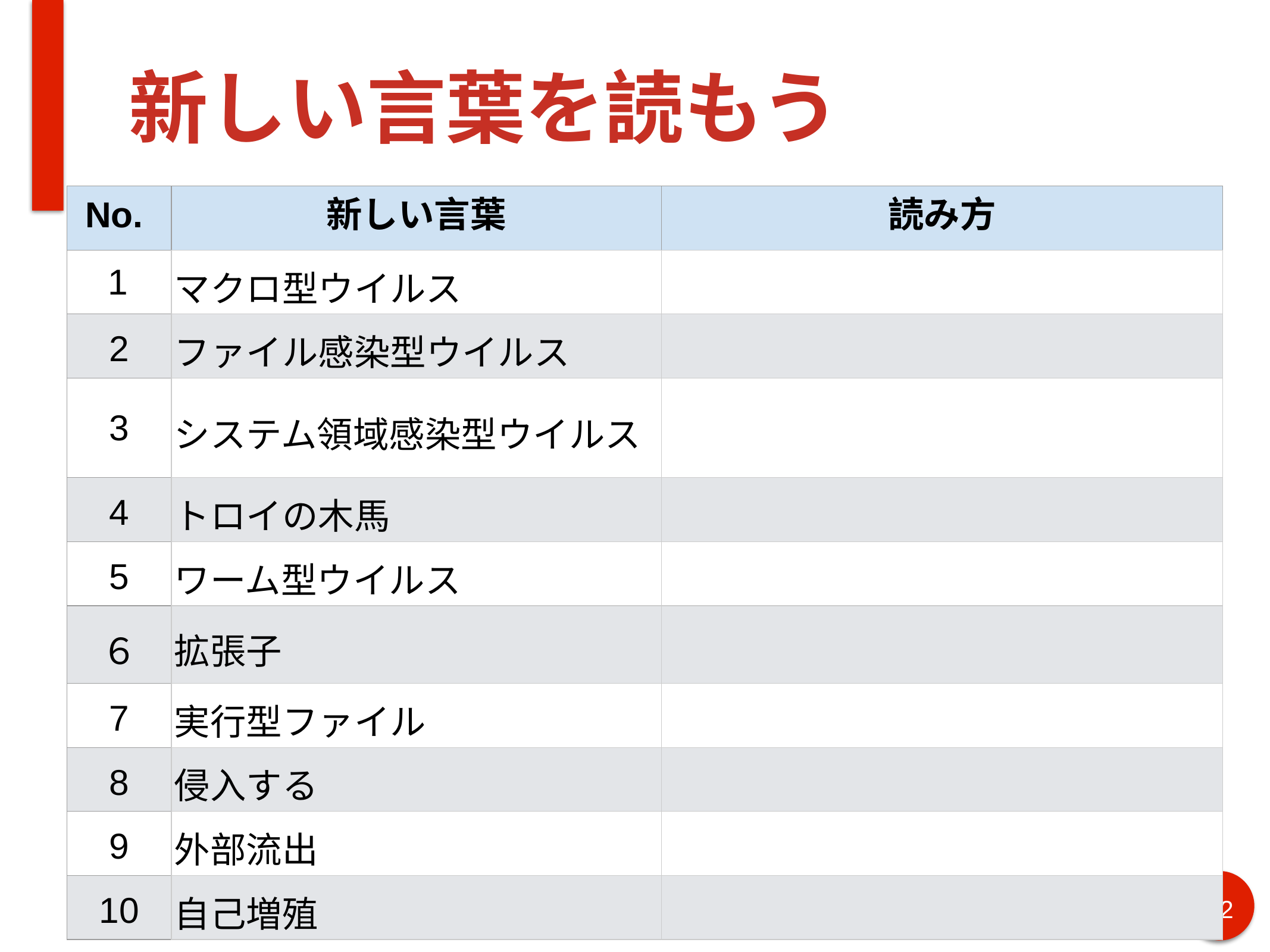

# 新しい言葉を読もう
| No. | 新しい言葉 | 読み方 |
| --- | --- | --- |
| 1 | マクロ型ウイルス |  |
| 2 | ファイル感染型ウイルス |  |
| 3 | システム領域感染型ウイルス |  |
| 4 | トロイの木馬 |  |
| 5 | ワーム型ウイルス |  |
| ６ | 拡張子 |  |
| 7 | 実行型ファイル |  |
| 8 | 侵入する |  |
| 9 | 外部流出 |  |
| 10 | 自己増殖 |  |
42